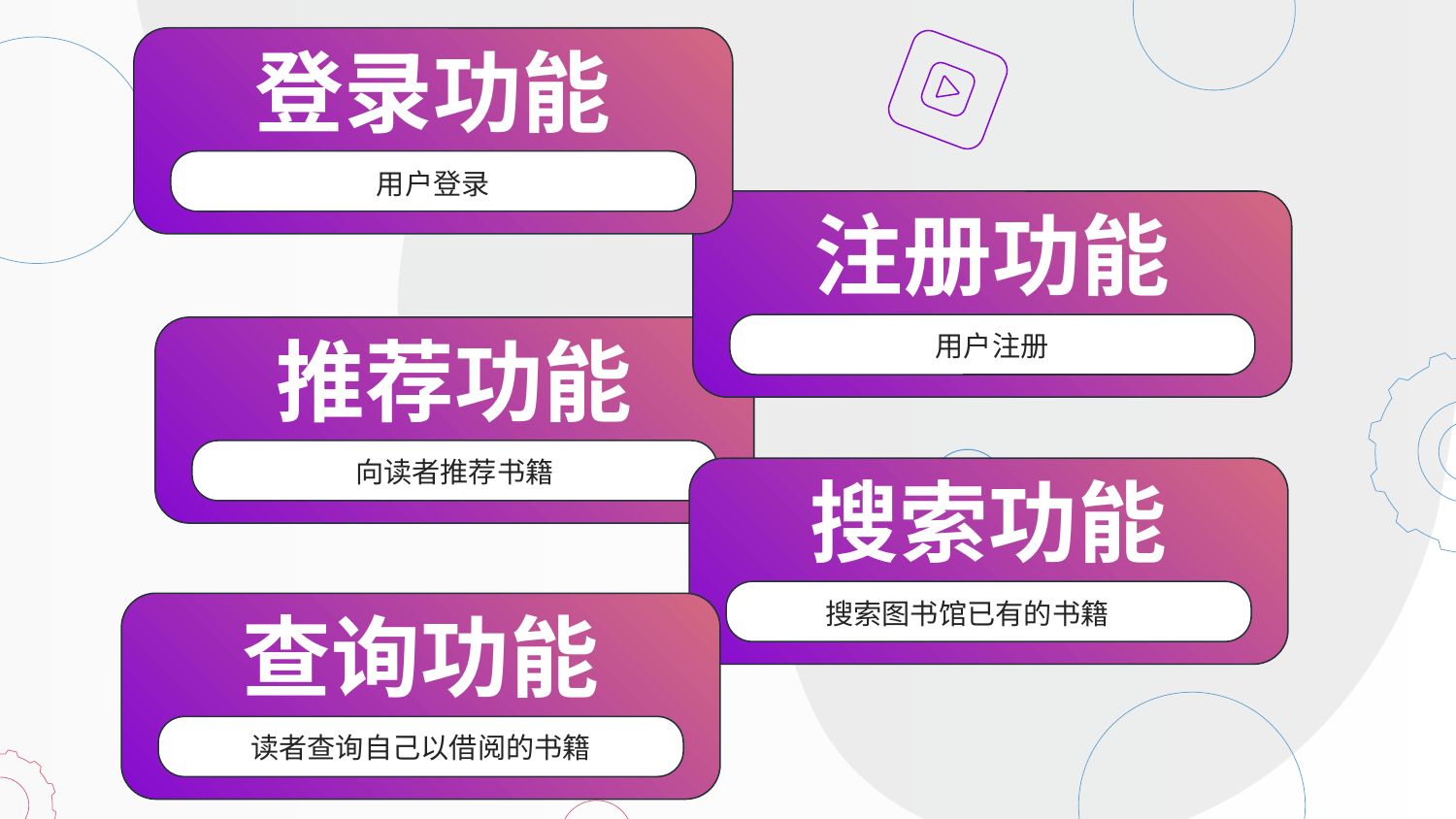

# 登录功能
用户登录

注册功能

用户注册
推荐功能

向读者推荐书籍

搜索功能
搜索图书馆已有的书籍

查询功能
读者查询自己以借阅的书籍